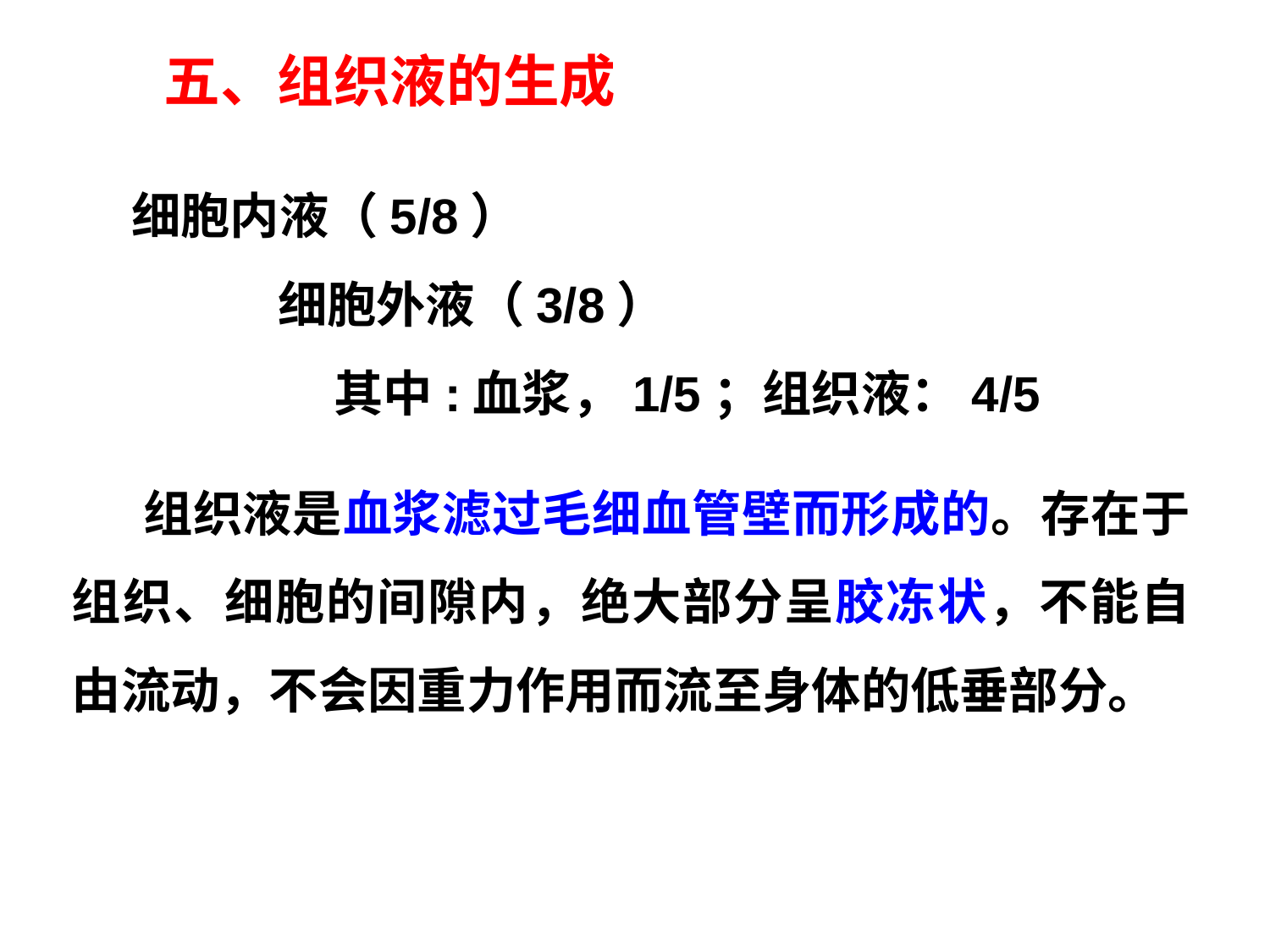

五、组织液的生成
细胞内液（5/8）
            细胞外液（3/8）
                 其中:血浆，1/5；组织液：4/5
     组织液是血浆滤过毛细血管壁而形成的。存在于组织、细胞的间隙内，绝大部分呈胶冻状，不能自由流动，不会因重力作用而流至身体的低垂部分。